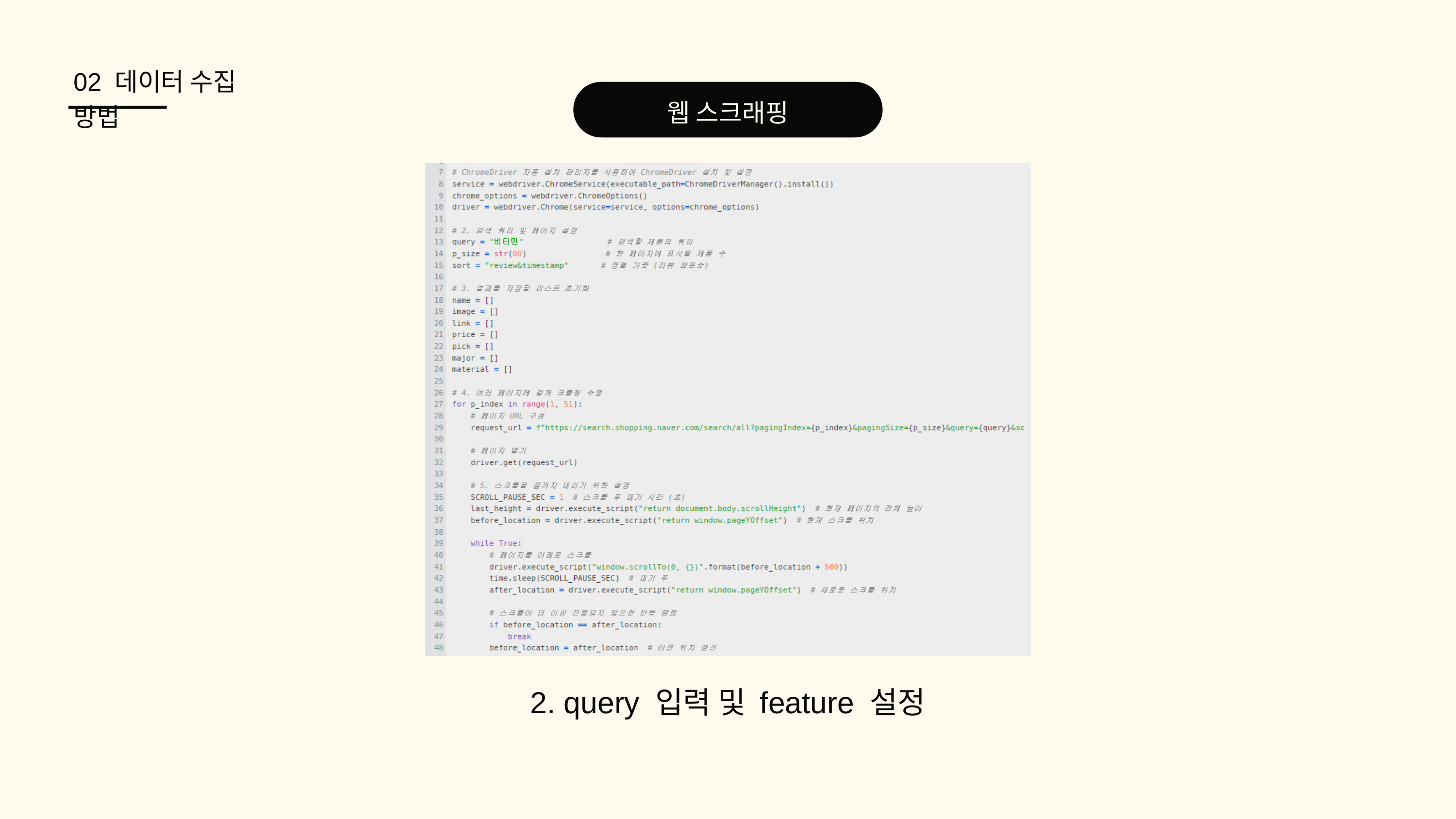

02 데이터 수집 방법

웹 스크래핑

2. query 입력 및 feature 설정